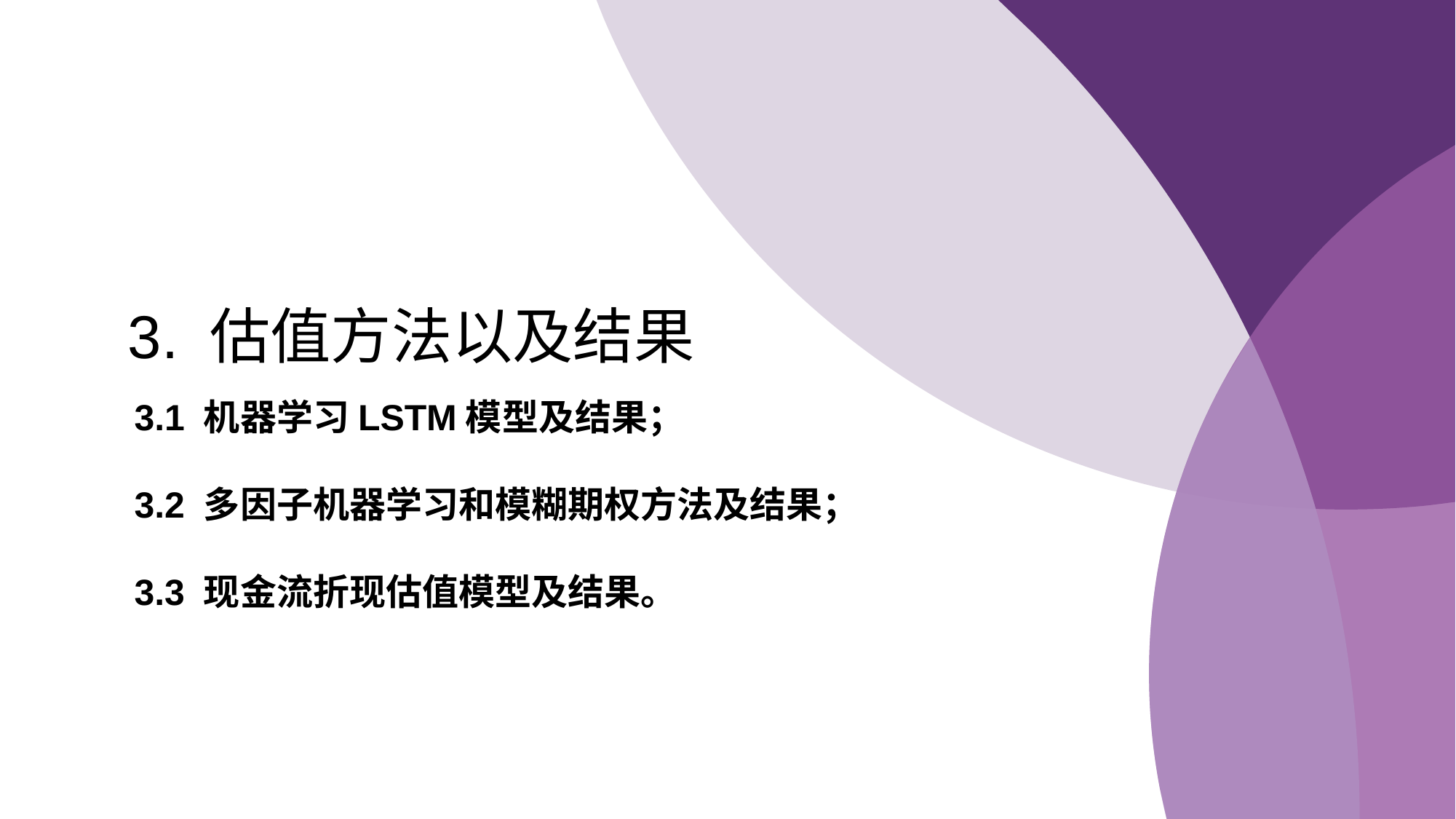

3. 估值方法以及结果
3.1 机器学习LSTM模型及结果；

3.2 多因子机器学习和模糊期权方法及结果；

3.3 现金流折现估值模型及结果。